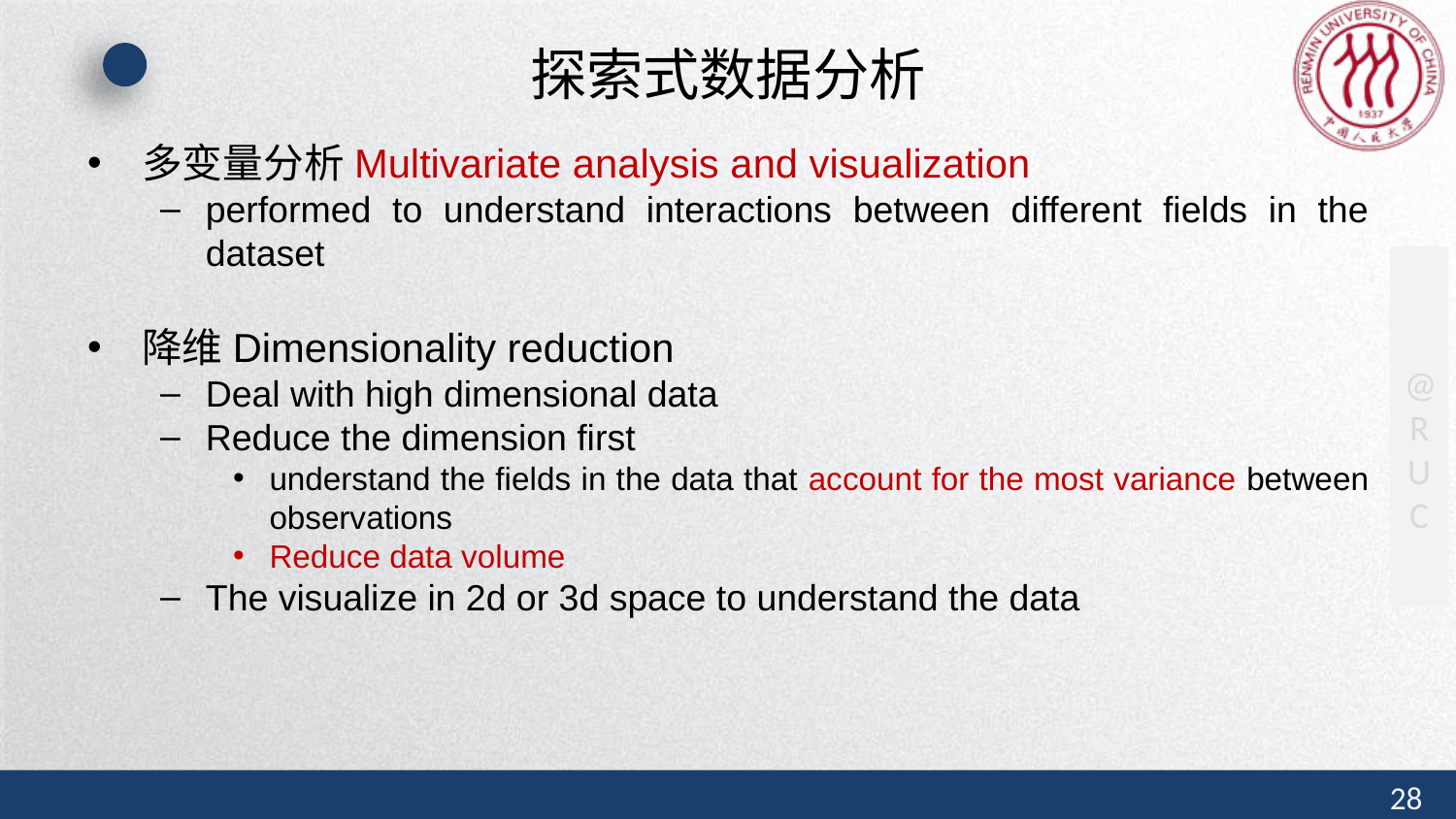

# 探索式数据分析
多变量分析Multivariate analysis and visualization
performed to understand interactions between different fields in the dataset

降维Dimensionality reduction
Deal with high dimensional data
Reduce the dimension first
understand the fields in the data that account for the most variance between observations
Reduce data volume
The visualize in 2d or 3d space to understand the data